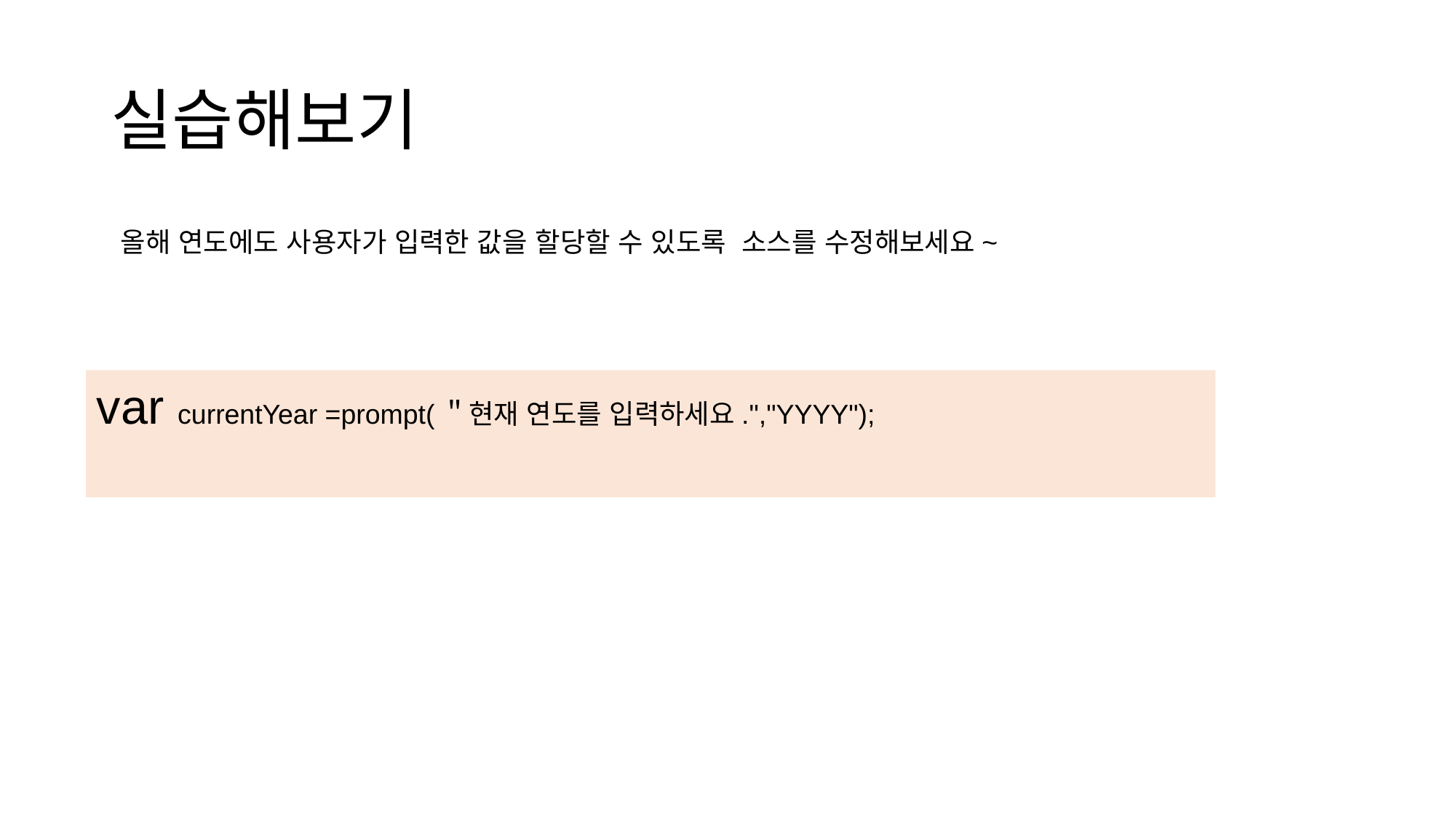

# 실습해보기
올해 연도에도 사용자가 입력한 값을 할당할 수 있도록  소스를 수정해보세요~
var currentYear =prompt(＂현재 연도를 입력하세요.","YYYY");